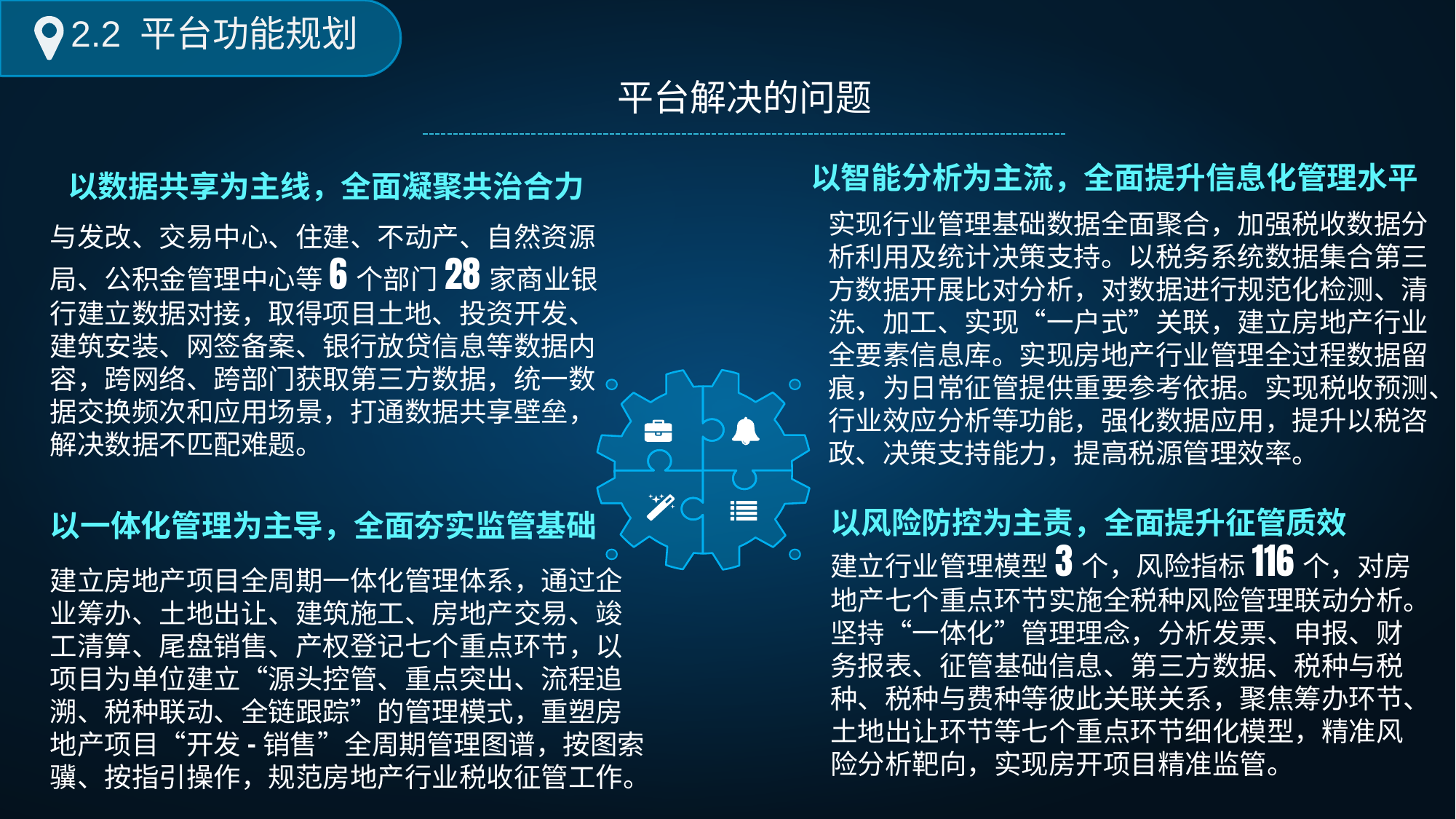

2.2 平台功能规划
平台解决的问题

以智能分析为主流，全面提升信息化管理水平
实现行业管理基础数据全面聚合，加强税收数据分析利用及统计决策支持。以税务系统数据集合第三方数据开展比对分析，对数据进行规范化检测、清洗、加工、实现“一户式”关联，建立房地产行业全要素信息库。实现房地产行业管理全过程数据留痕，为日常征管提供重要参考依据。实现税收预测、行业效应分析等功能，强化数据应用，提升以税咨政、决策支持能力，提高税源管理效率。
    以数据共享为主线，全面凝聚共治合力
与发改、交易中心、住建、不动产、自然资源局、公积金管理中心等6个部门28家商业银行建立数据对接，取得项目土地、投资开发、建筑安装、网签备案、银行放贷信息等数据内容，跨网络、跨部门获取第三方数据，统一数据交换频次和应用场景，打通数据共享壁垒，解决数据不匹配难题。

 以风险防控为主责，全面提升征管质效
建立行业管理模型3个，风险指标116个，对房地产七个重点环节实施全税种风险管理联动分析。坚持“一体化”管理理念，分析发票、申报、财务报表、征管基础信息、第三方数据、税种与税种、税种与费种等彼此关联关系，聚焦筹办环节、土地出让环节等七个重点环节细化模型，精准风险分析靶向，实现房开项目精准监管。
以一体化管理为主导，全面夯实监管基础
建立房地产项目全周期一体化管理体系，通过企业筹办、土地出让、建筑施工、房地产交易、竣工清算、尾盘销售、产权登记七个重点环节，以项目为单位建立“源头控管、重点突出、流程追溯、税种联动、全链跟踪”的管理模式，重塑房地产项目“开发-销售”全周期管理图谱，按图索骥、按指引操作，规范房地产行业税收征管工作。